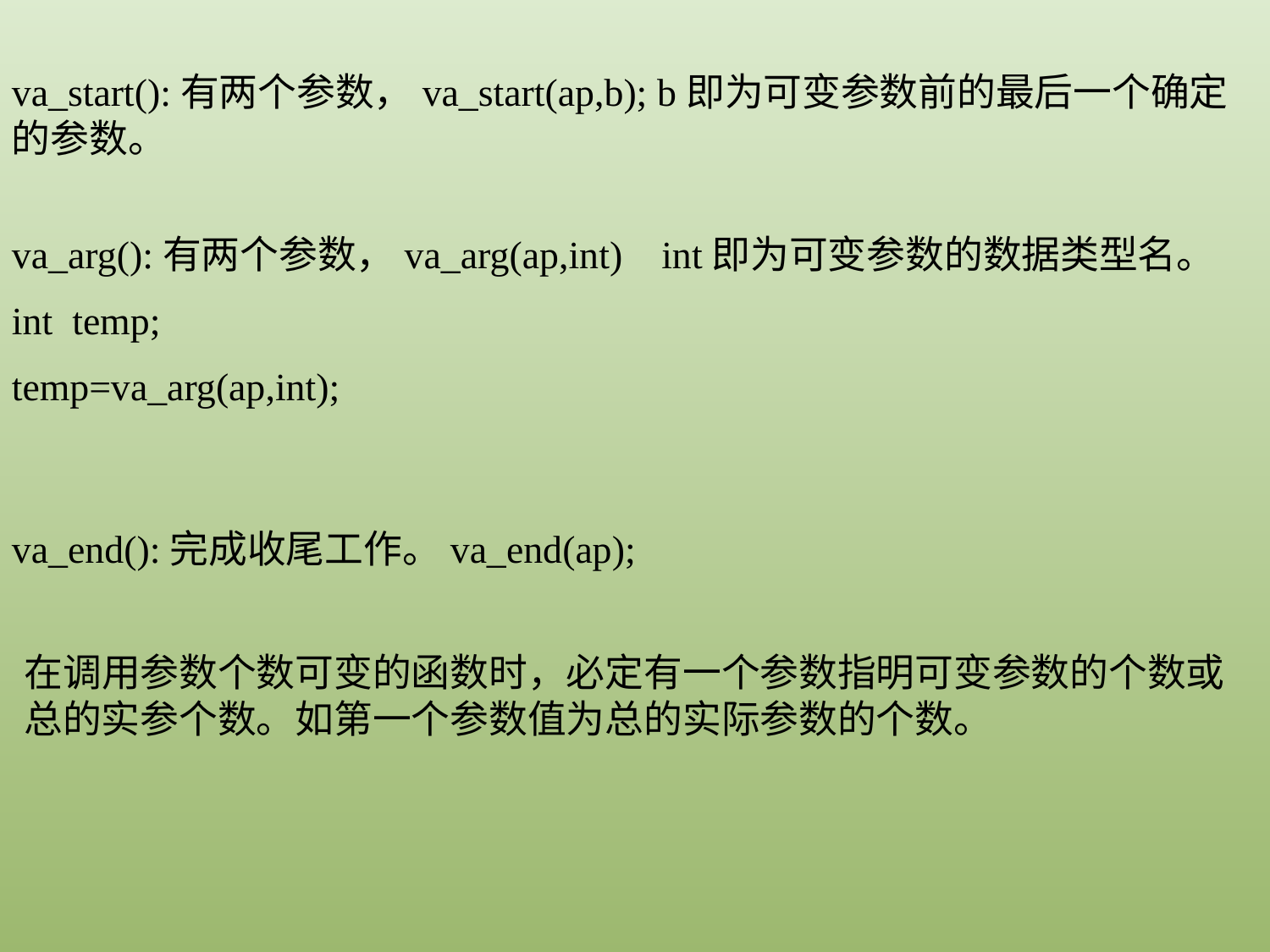

va_start():有两个参数，va_start(ap,b); b即为可变参数前的最后一个确定的参数。
va_arg():有两个参数，va_arg(ap,int)    int即为可变参数的数据类型名。
int  temp;
temp=va_arg(ap,int);
va_end():完成收尾工作。va_end(ap);
在调用参数个数可变的函数时，必定有一个参数指明可变参数的个数或总的实参个数。如第一个参数值为总的实际参数的个数。
251